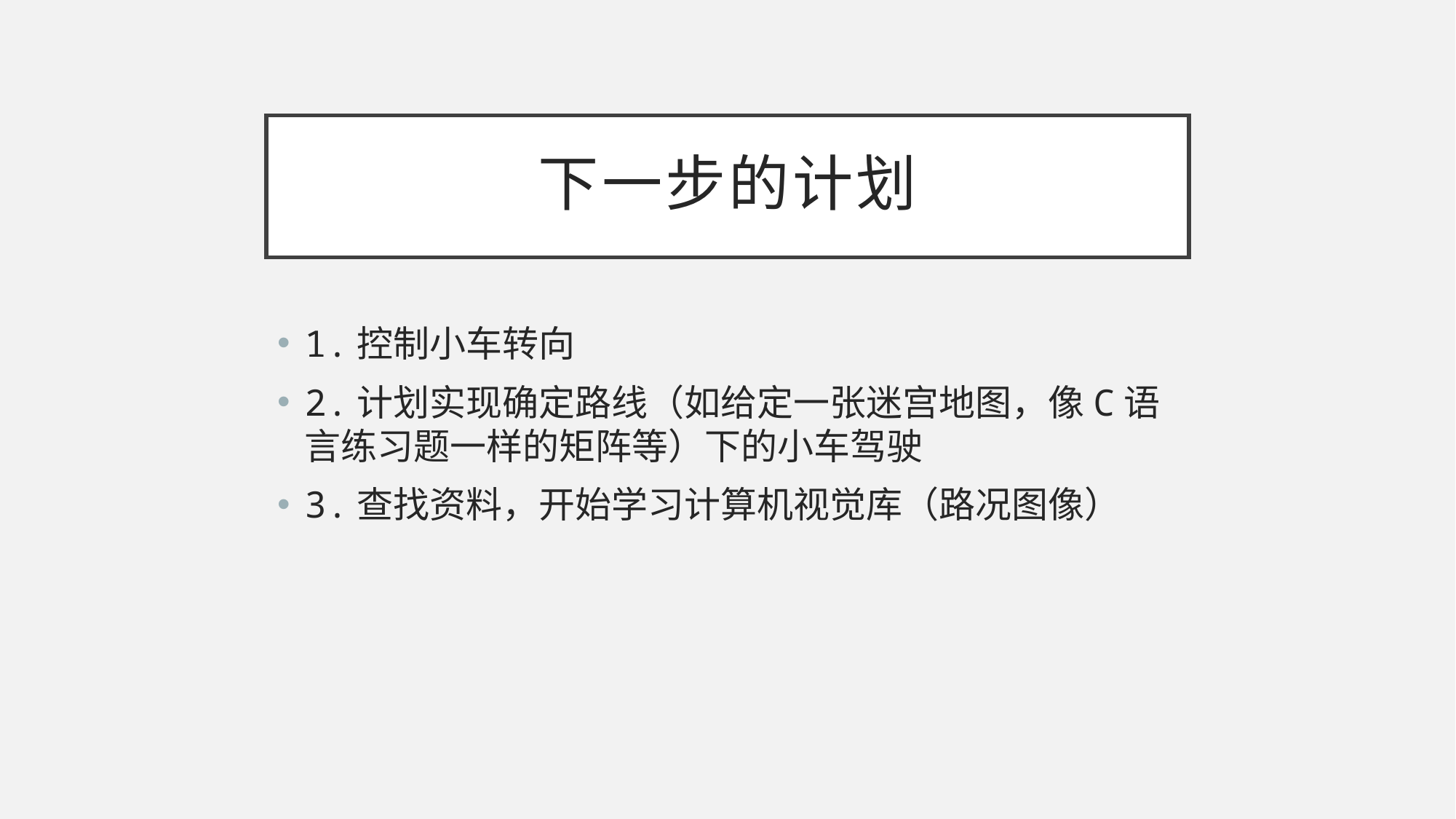

# 下一步的计划
1.控制小车转向
2.计划实现确定路线（如给定一张迷宫地图，像C语言练习题一样的矩阵等）下的小车驾驶
3.查找资料，开始学习计算机视觉库（路况图像）